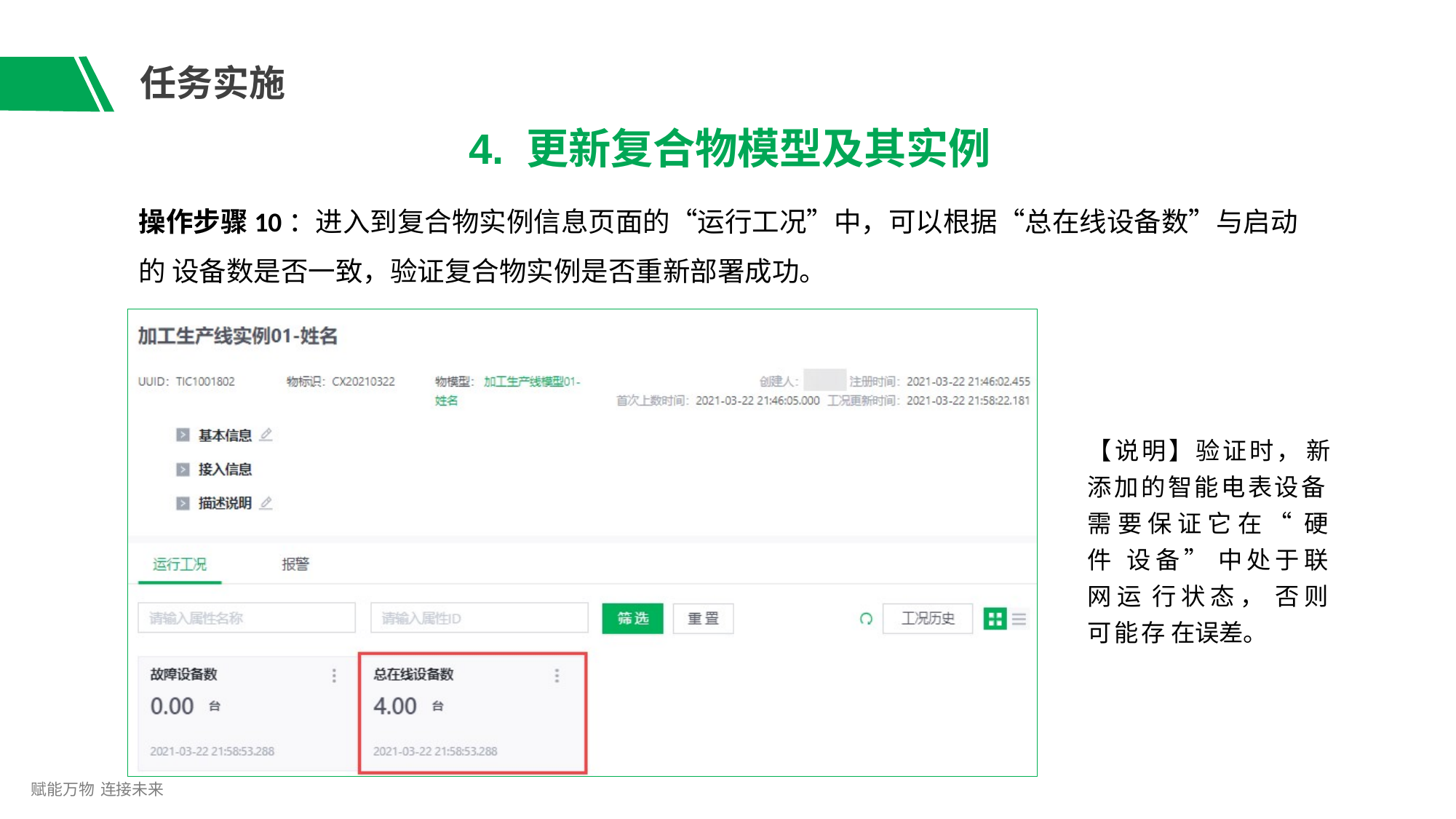

# 任务实施
4. 更新复合物模型及其实例
操作步骤10：进入到复合物实例信息页面的“运行工况”中，可以根据“总在线设备数”与启动的 设备数是否一致，验证复合物实例是否重新部署成功。

【说明】验证时， 新 添加的智能电表设备
需要保证它在“ 硬件 设备” 中处于联网运 行状态， 否则可能存 在误差。
赋能万物 连接未来